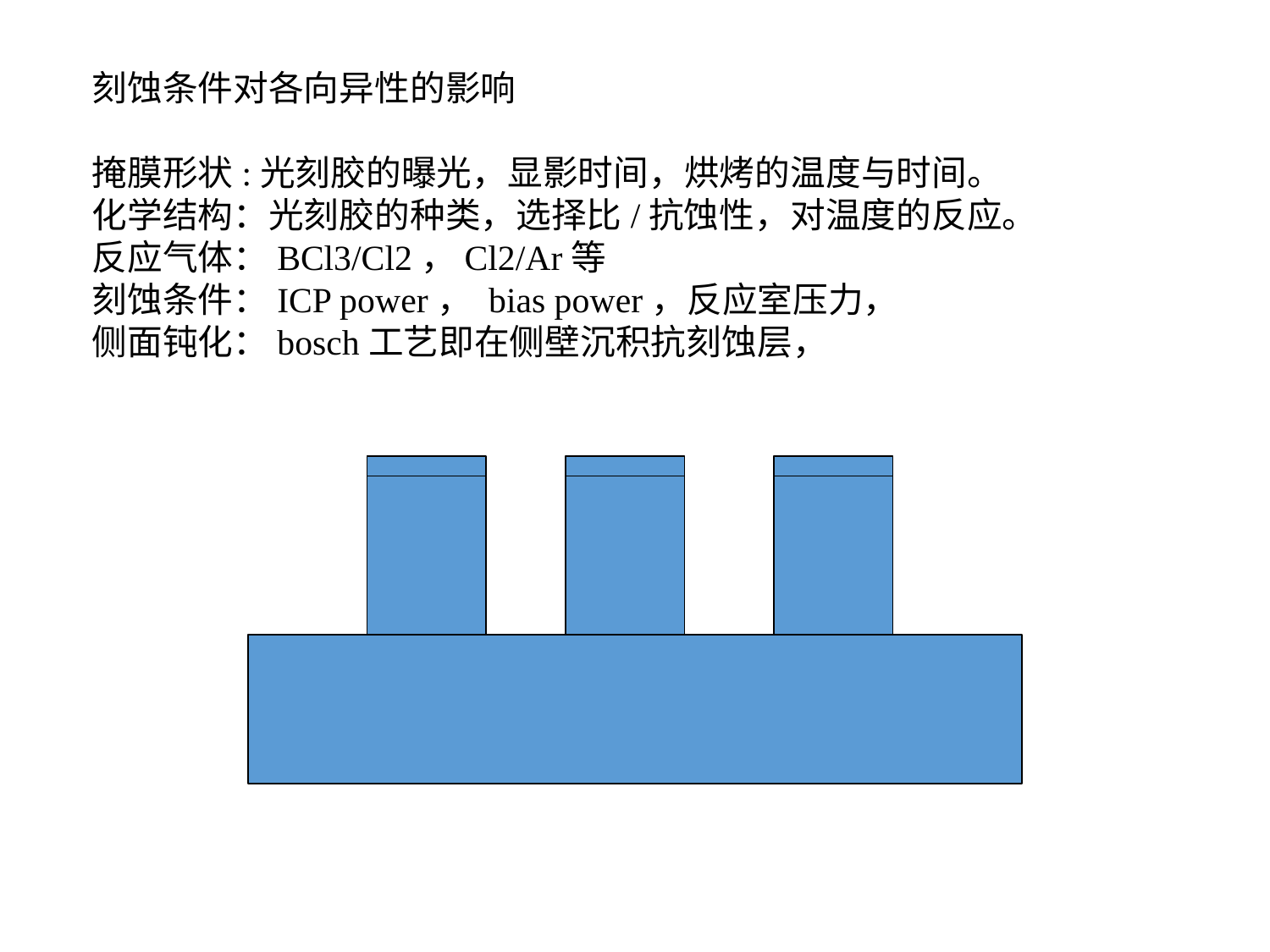

刻蚀条件对各向异性的影响

掩膜形状:光刻胶的曝光，显影时间，烘烤的温度与时间。
化学结构：光刻胶的种类，选择比/抗蚀性，对温度的反应。
反应气体：BCl3/Cl2，Cl2/Ar等
刻蚀条件：ICP power， bias power，反应室压力，
侧面钝化：bosch工艺即在侧壁沉积抗刻蚀层，

18